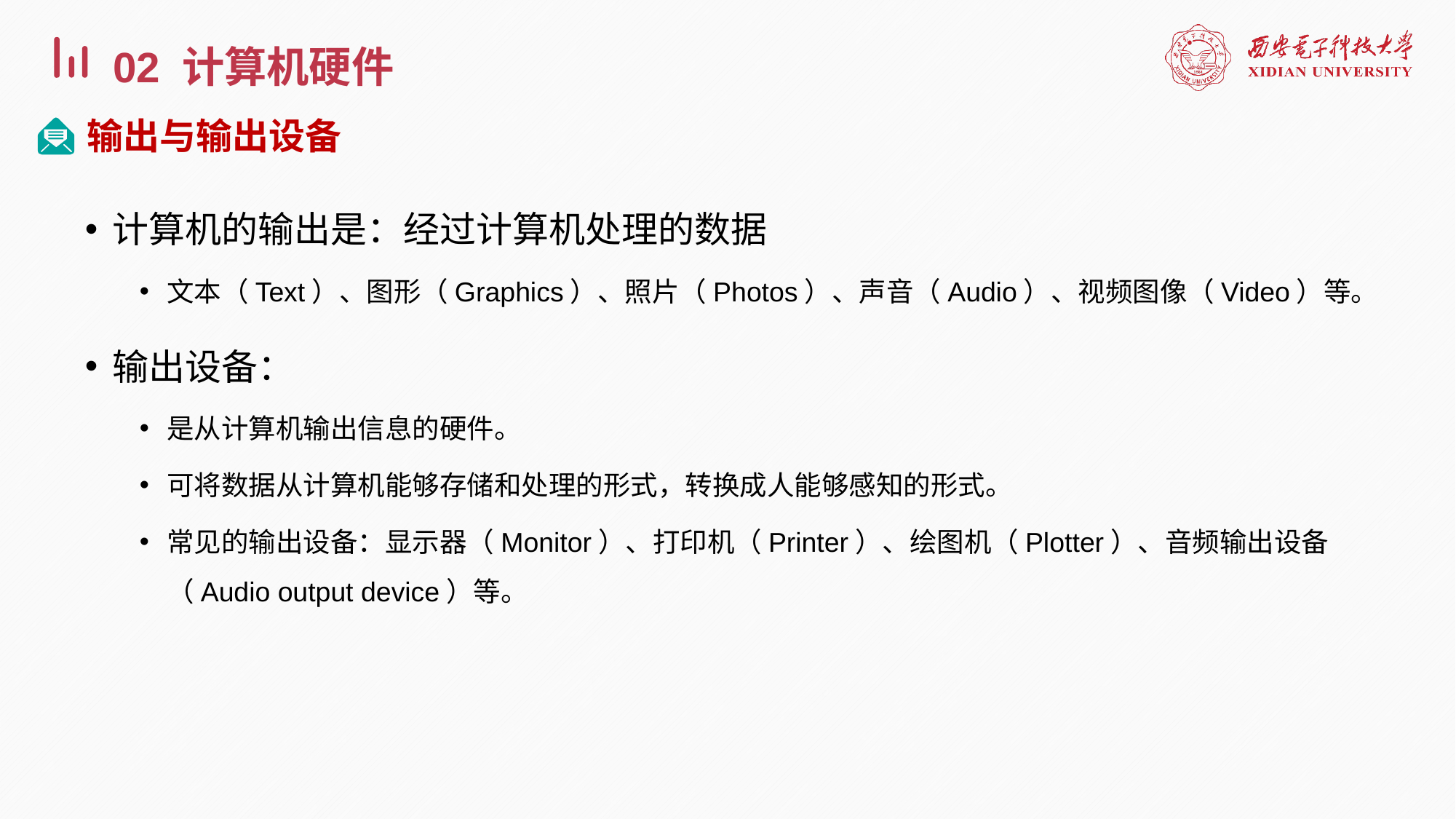

02 计算机硬件
输出与输出设备

计算机的输出是：经过计算机处理的数据
文本（Text）、图形（Graphics）、照片（Photos）、声音（Audio）、视频图像（Video）等。
输出设备：
是从计算机输出信息的硬件。
可将数据从计算机能够存储和处理的形式，转换成人能够感知的形式。
常见的输出设备：显示器（Monitor）、打印机（Printer）、绘图机（Plotter）、音频输出设备（Audio output device）等。